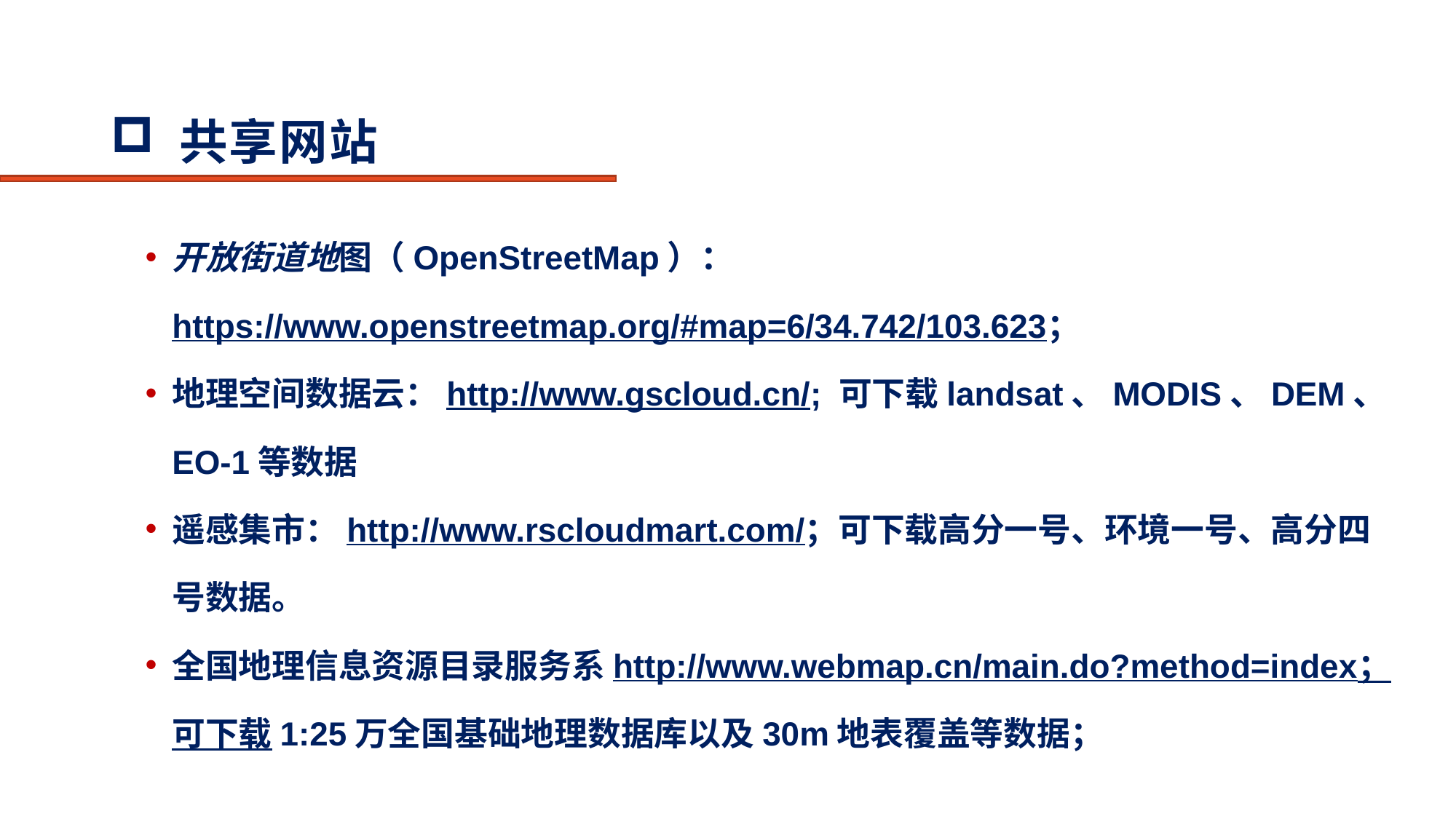

# 共享网站
开放街道地图（OpenStreetMap）：https://www.openstreetmap.org/#map=6/34.742/103.623；
地理空间数据云：http://www.gscloud.cn/; 可下载landsat、MODIS、DEM、EO-1等数据
遥感集市：http://www.rscloudmart.com/；可下载高分一号、环境一号、高分四号数据。
全国地理信息资源目录服务系http://www.webmap.cn/main.do?method=index；可下载1:25万全国基础地理数据库以及30m地表覆盖等数据；